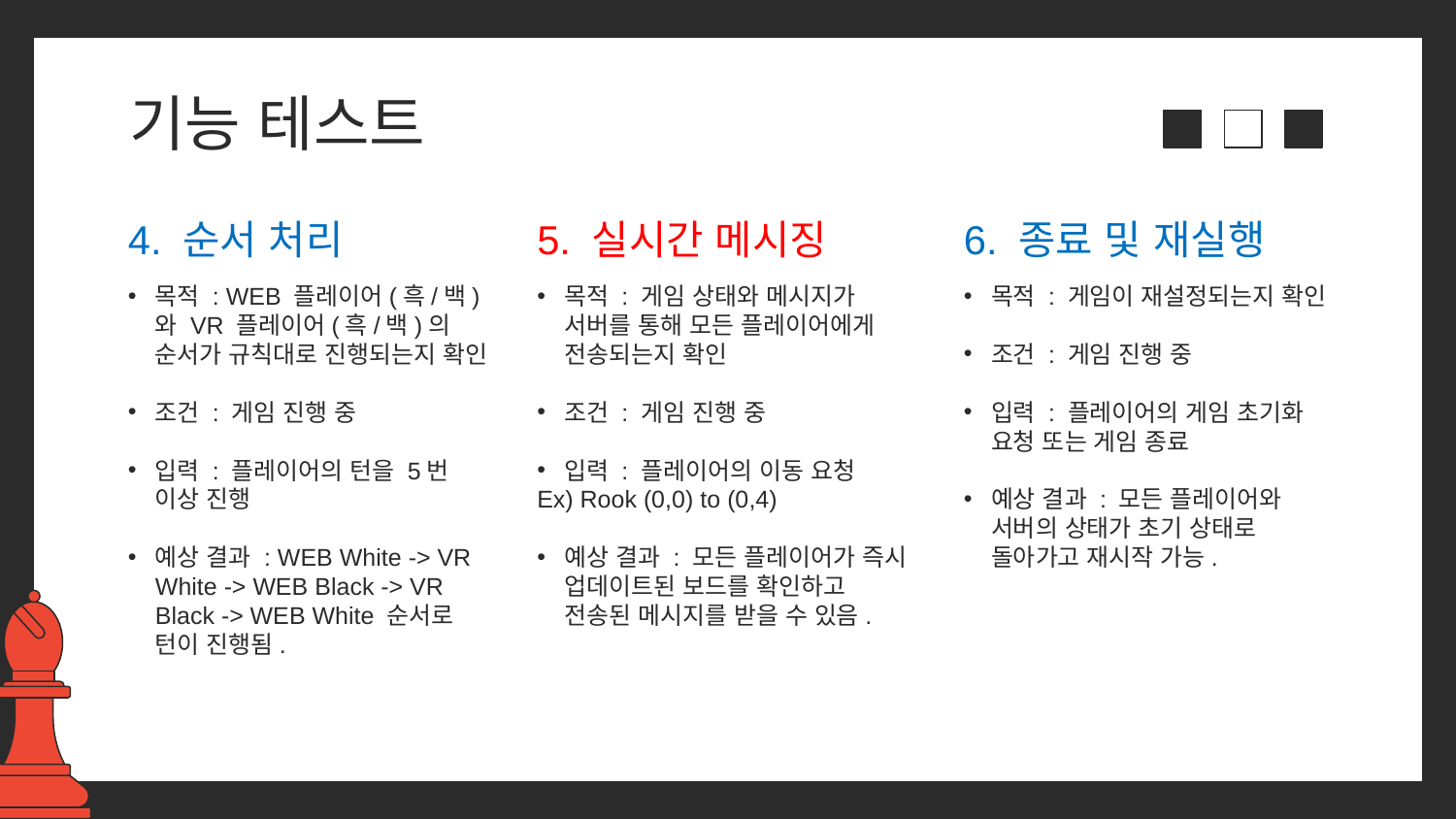

# 기능 테스트

4. 순서 처리
5. 실시간 메시징
6. 종료 및 재실행
목적 : WEB 플레이어(흑/백)와 VR 플레이어(흑/백)의 순서가 규칙대로 진행되는지 확인

조건 : 게임 진행 중

입력 : 플레이어의 턴을 5번 이상 진행

예상 결과 : WEB White -> VR White -> WEB Black -> VR Black -> WEB White 순서로 턴이 진행됨.
목적 : 게임 상태와 메시지가 서버를 통해 모든 플레이어에게 전송되는지 확인

조건 : 게임 진행 중

입력 : 플레이어의 이동 요청
Ex) Rook (0,0) to (0,4)

예상 결과 : 모든 플레이어가 즉시 업데이트된 보드를 확인하고 전송된 메시지를 받을 수 있음.
목적 : 게임이 재설정되는지 확인

조건 : 게임 진행 중

입력 : 플레이어의 게임 초기화 요청 또는 게임 종료

예상 결과 : 모든 플레이어와 서버의 상태가 초기 상태로 돌아가고 재시작 가능.